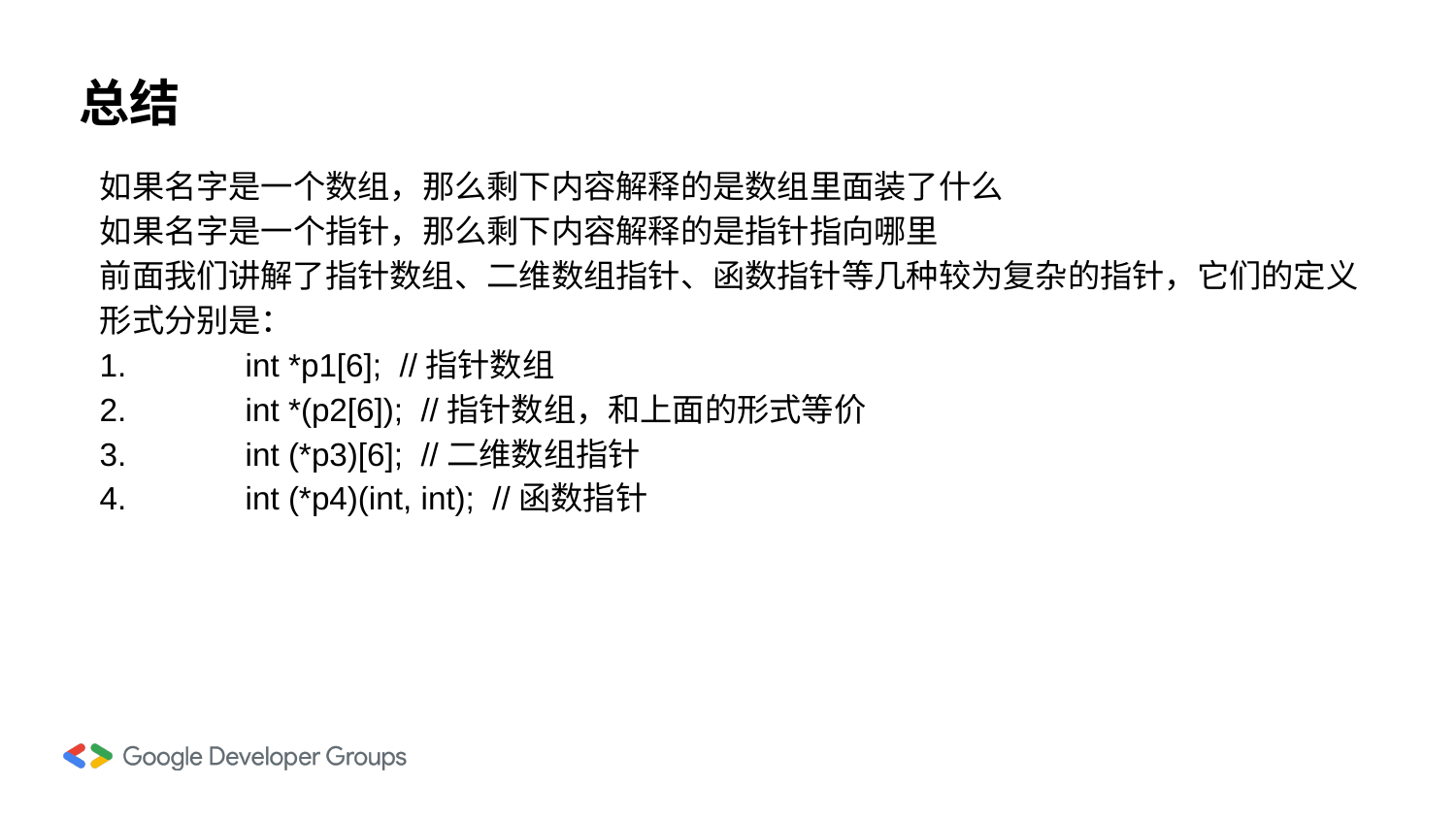

# 总结
如果名字是一个数组，那么剩下内容解释的是数组里面装了什么
如果名字是一个指针，那么剩下内容解释的是指针指向哪里
前面我们讲解了指针数组、二维数组指针、函数指针等几种较为复杂的指针，它们的定义形式分别是：
1.	int *p1[6];  //指针数组
2.	int *(p2[6]);  //指针数组，和上面的形式等价
3.	int (*p3)[6];  //二维数组指针
4.	int (*p4)(int, int);  //函数指针